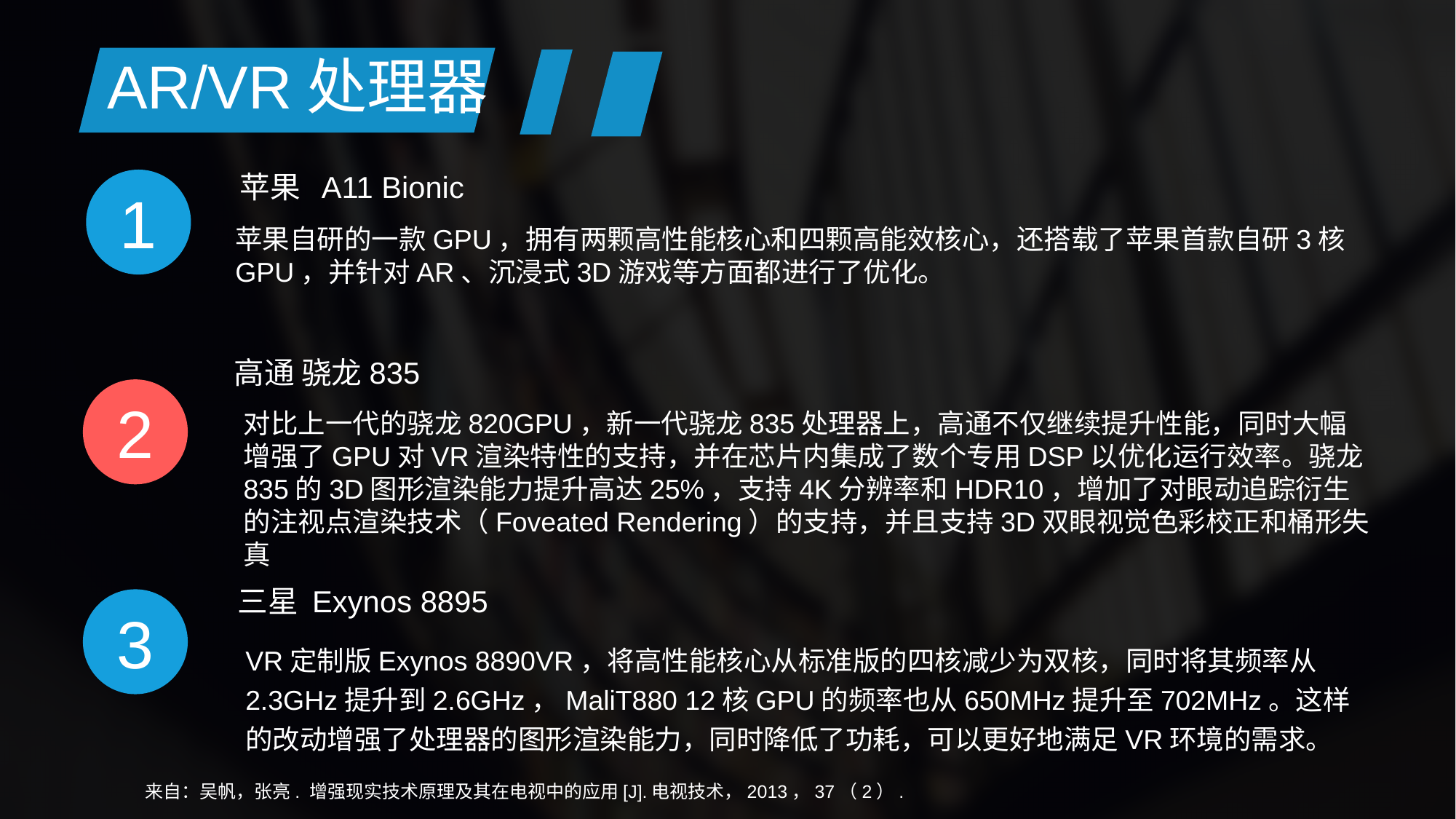

AR/VR处理器

苹果  A11 Bionic
1
苹果自研的一款GPU，拥有两颗高性能核心和四颗高能效核心，还搭载了苹果首款自研3核GPU，并针对AR、沉浸式3D游戏等方面都进行了优化。

高通 骁龙835
2
对比上一代的骁龙820GPU，新一代骁龙835处理器上，高通不仅继续提升性能，同时大幅增强了GPU对VR渲染特性的支持，并在芯片内集成了数个专用DSP以优化运行效率。骁龙835的3D图形渲染能力提升高达25%，支持4K分辨率和HDR10，增加了对眼动追踪衍生的注视点渲染技术（Foveated Rendering）的支持，并且支持3D双眼视觉色彩校正和桶形失真
三星 Exynos 8895

3
VR定制版Exynos 8890VR，将高性能核心从标准版的四核减少为双核，同时将其频率从2.3GHz提升到2.6GHz，MaliT880 12核GPU的频率也从650MHz提升至702MHz。这样的改动增强了处理器的图形渲染能力，同时降低了功耗，可以更好地满足VR环境的需求。
来自：吴帆，张亮. 增强现实技术原理及其在电视中的应用[J].电视技术，2013，37（2）.